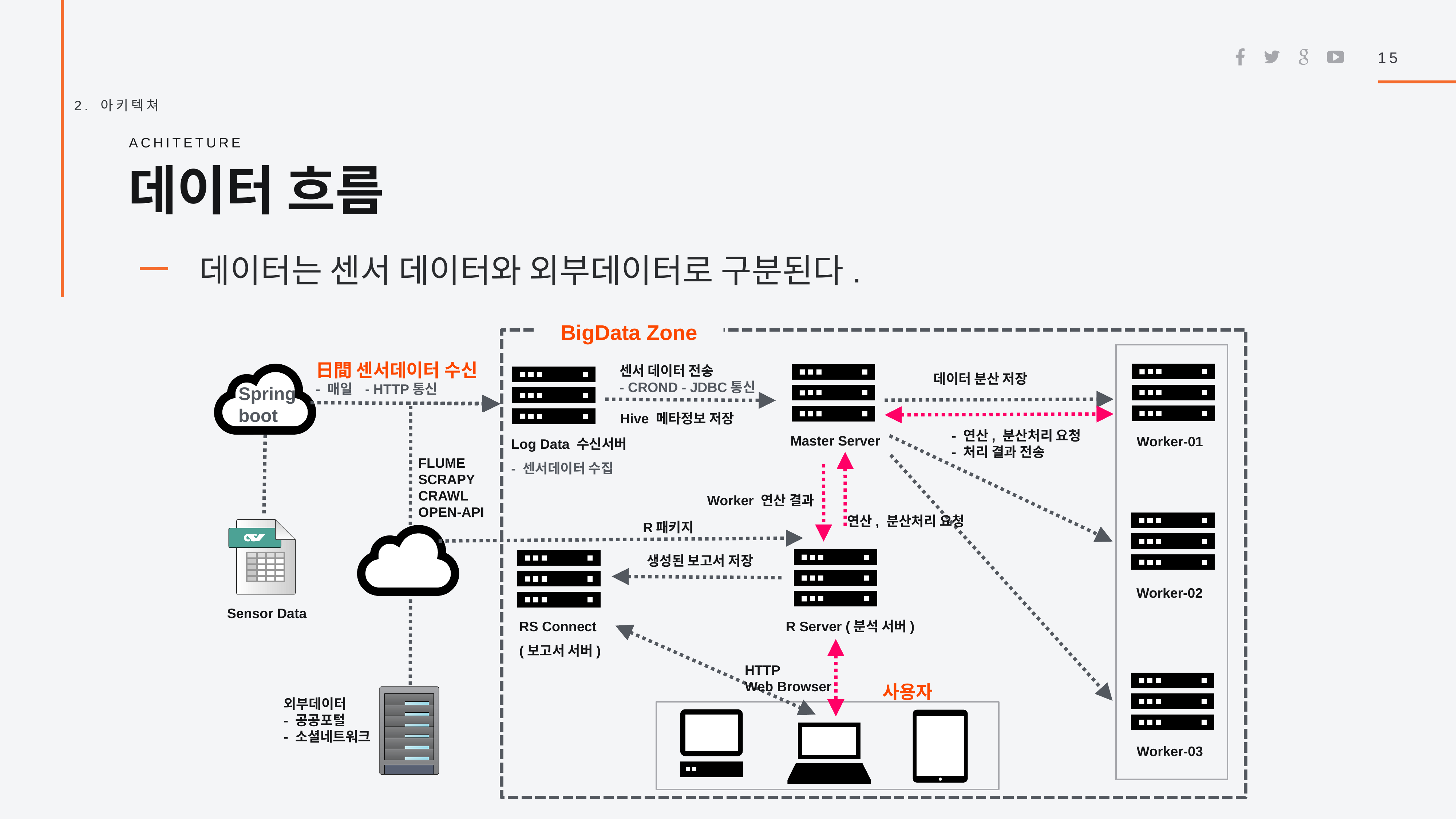

15
2. 아키텍쳐
Achiteture
데이터 흐름
     데이터는 센서 데이터와 외부데이터로 구분된다.
BigData Zone

日間 센서데이터 수신
- 매일   - HTTP통신
센서 데이터 전송
- CROND - JDBC통신

Spring
boot

데이터 분산 저장
Hive 메타정보 저장
Master Server
Worker-01
Log Data 수신서버
- 센서데이터 수집
- 연산, 분산처리 요청
- 처리 결과 전송
FLUME
SCRAPY
CRAWL
OPEN-API
Worker 연산 결과
연산, 분산처리 요청

R패키지

생성된 보고서 저장

Worker-02
Sensor Data
RS Connect
(보고서 서버)
R Server (분석 서버)
HTTP
Web Browser

사용자

외부데이터
- 공공포털
- 소셜네트워크

Worker-03